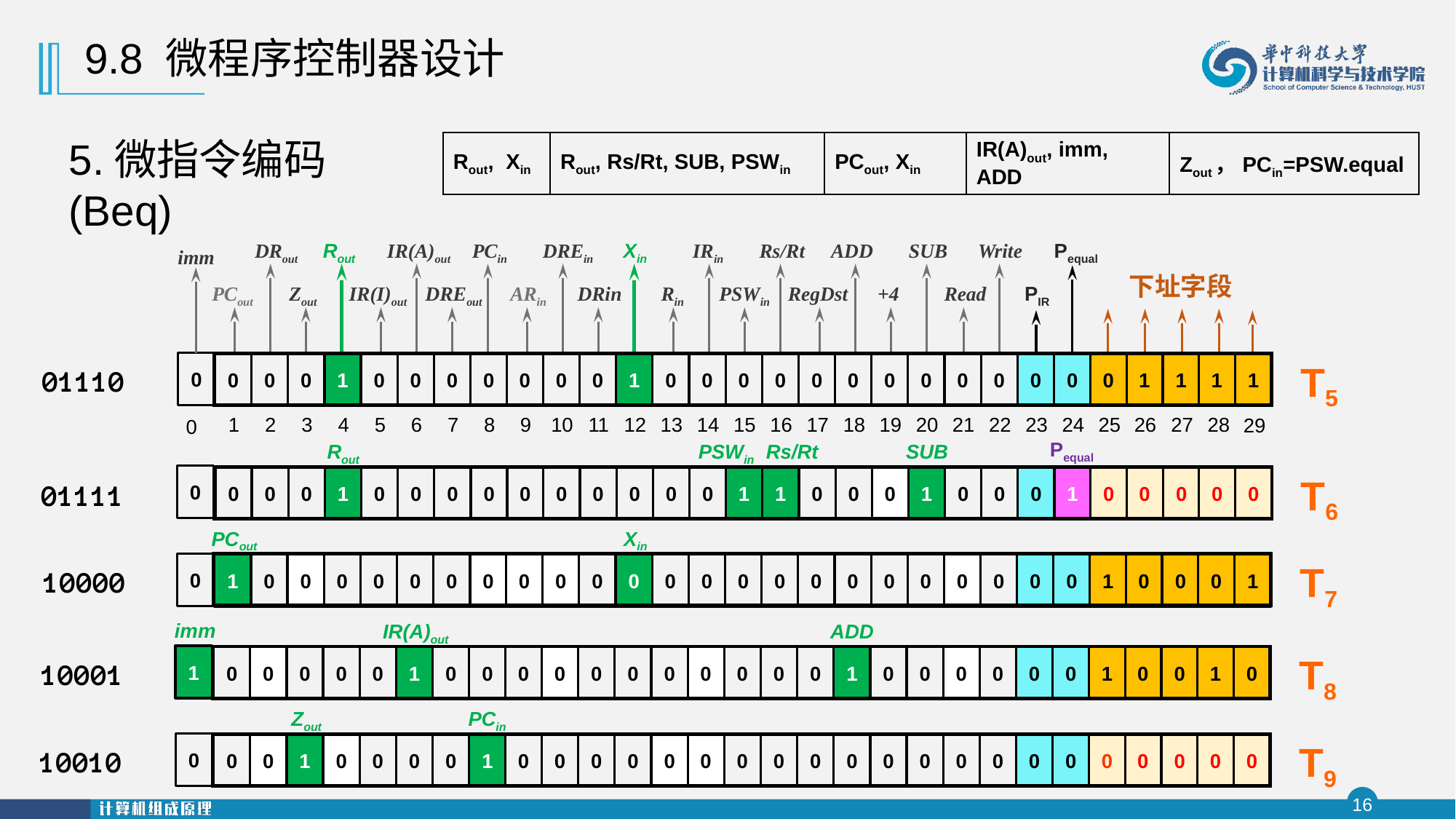

9.8 微程序控制器设计
5.微指令编码(Beq)
| Rout, Xin | Rout, Rs/Rt, SUB, PSWin | PCout, Xin | IR(A)out, imm, ADD | Zout，PCin=PSW.equal |
| --- | --- | --- | --- | --- |
DRout
Rout
IR(A)out

PCin
DREin
Xin
IRin
Rs/Rt
ADD
SUB
Write
PCout
Zout
IR(I)out
ARin
DRin
Rin
PSWin
RegDst
+4
Read
DREout
Pequal
PIR
下址字段
0

0
0
0
1
0
0
0
0
0
0
0
1
0
0
0
0
0
0
0
0
0
0
0
0
1
1
1
1
1
2
3
4
5
6
7
8
9
10
11
12
13
14
15
16
17
18
19
20
21
22
23
24
25
26
27
28
29
T5
01110
imm
0
0
Pequal
Rout
SUB
PSWin
Rs/Rt
T6

0
0
0
0
0
1
0
0
0
0
0
0
0
0
0
0
1
1
0
0
0
1
0
0
0
1
0
0
0
01111
0
PCout
Xin
T7

0
1
0
0
0
0
0
0
0
0
0
0
0
0
0
0
0
0
0
0
0
0
0
0
0
1
0
0
1
10000
0
imm
IR(A)out
ADD
T8

1
0
0
0
0
0
1
0
0
0
0
0
0
0
0
0
0
0
1
0
0
0
0
0
0
0
0
1
0
10001

1
Zout
PCin
T9

0
0
0
1
0
0
0
0
1
0
0
0
0
0
0
0
0
0
0
0
0
0
0
0
0
0
0
0
0
10010
0